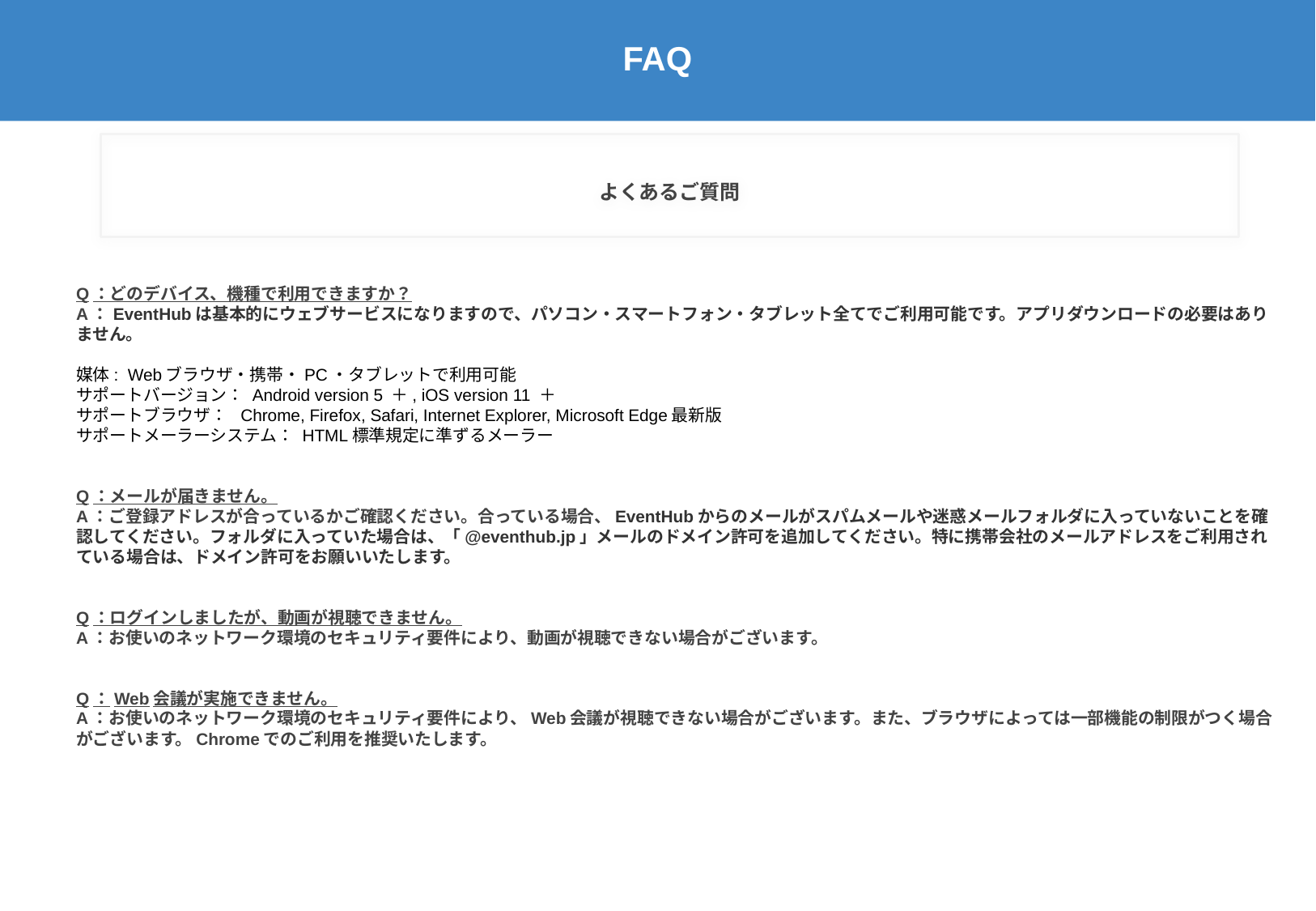

FAQ
よくあるご質問
Q：どのデバイス、機種で利用できますか？
A：EventHubは基本的にウェブサービスになりますので、パソコン・スマートフォン・タブレット全てでご利用可能です。アプリダウンロードの必要はありません。

媒体:  Webブラウザ・携帯・PC・タブレットで利用可能
サポートバージョン： Android version 5 ＋, iOS version 11 ＋
サポートブラウザ：  Chrome, Firefox, Safari, Internet Explorer, Microsoft Edge最新版
サポートメーラーシステム： HTML標準規定に準ずるメーラー

Q：メールが届きません。
A：ご登録アドレスが合っているかご確認ください。合っている場合、EventHubからのメールがスパムメールや迷惑メールフォルダに入っていないことを確認してください。フォルダに入っていた場合は、「@eventhub.jp」メールのドメイン許可を追加してください。特に携帯会社のメールアドレスをご利用されている場合は、ドメイン許可をお願いいたします。

Q：ログインしましたが、動画が視聴できません。
A：お使いのネットワーク環境のセキュリティ要件により、動画が視聴できない場合がございます。

Q：Web会議が実施できません。
A：お使いのネットワーク環境のセキュリティ要件により、Web会議が視聴できない場合がございます。また、ブラウザによっては一部機能の制限がつく場合がございます。Chromeでのご利用を推奨いたします。